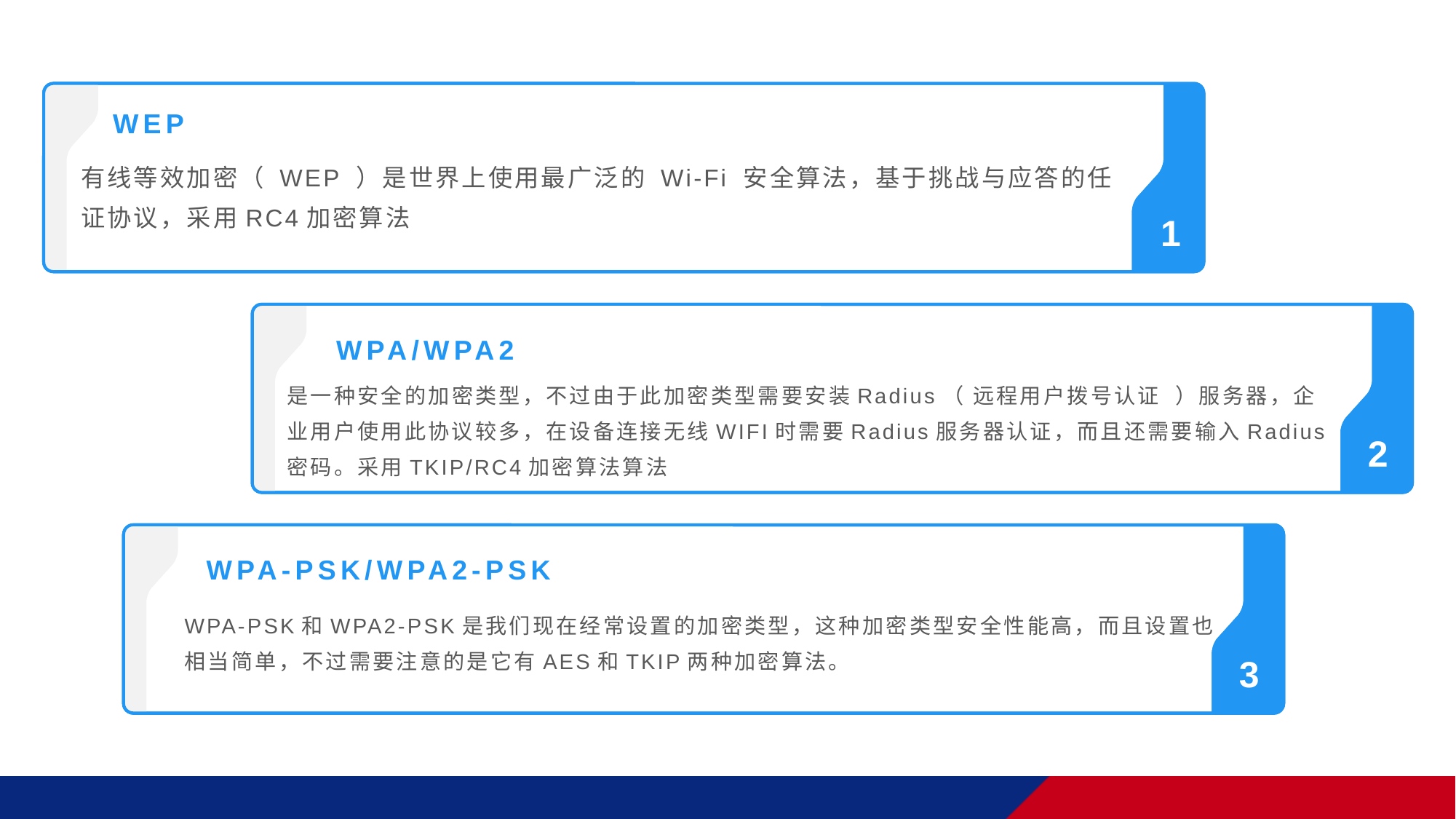

WEP
有线等效加密（ WEP ）是世界上使用最广泛的 Wi-Fi 安全算法，基于挑战与应答的任证协议，采用RC4加密算法
1
1

WPA/WPA2
是一种安全的加密类型，不过由于此加密类型需要安装Radius（ 远程用户拨号认证  ）服务器，企业用户使用此协议较多，在设备连接无线WIFI时需要Radius服务器认证，而且还需要输入Radius密码。采用TKIP/RC4加密算法算法
2
2

WPA-PSK/WPA2-PSK
WPA-PSK和WPA2-PSK是我们现在经常设置的加密类型，这种加密类型安全性能高，而且设置也相当简单，不过需要注意的是它有AES和TKIP两种加密算法。
3
3